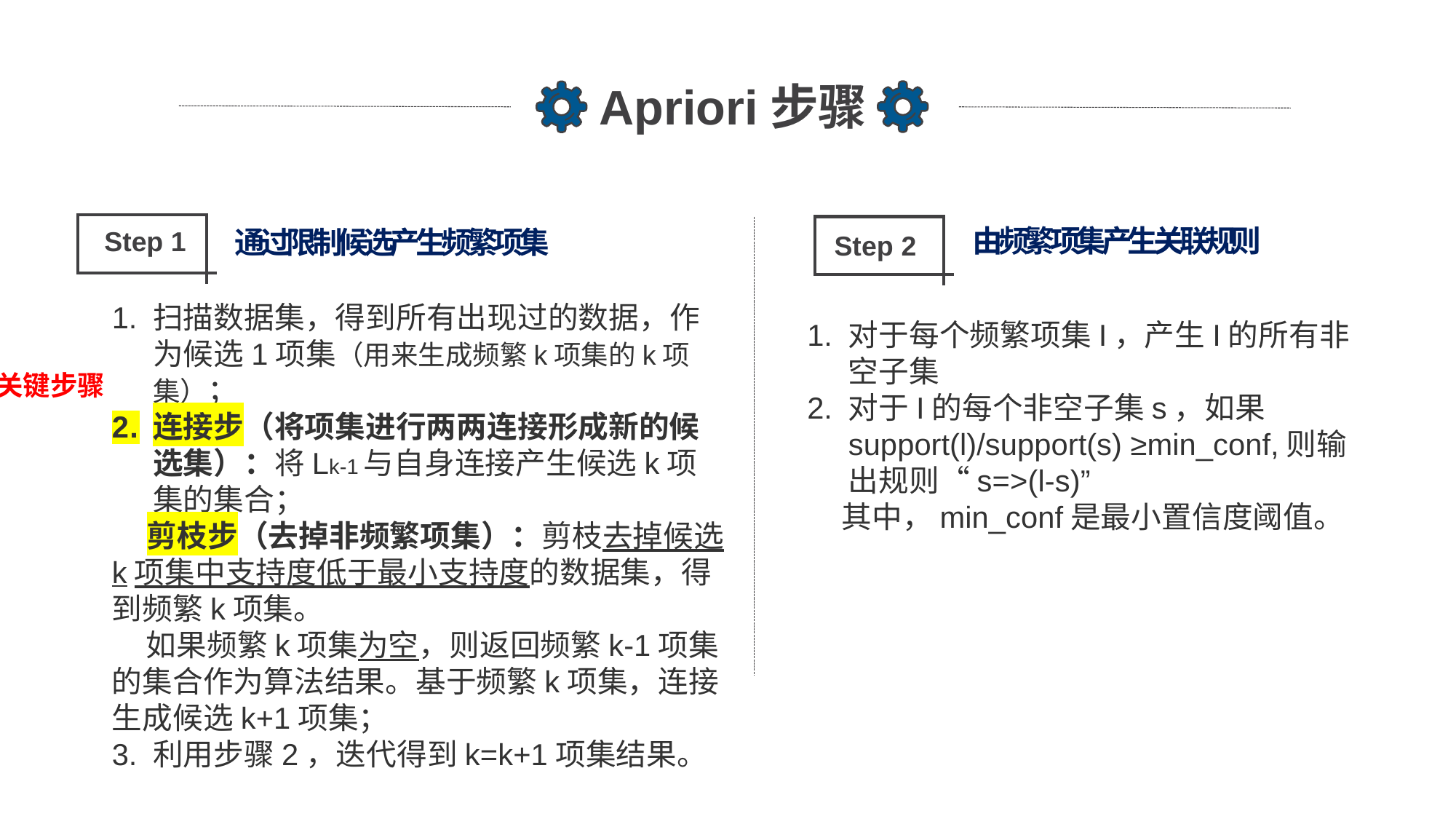

Apriori步骤

由频繁项集产生关联规则
通过限制候选产生频繁项集
Step 1
Step 2
扫描数据集，得到所有出现过的数据，作为候选1项集（用来生成频繁k项集的k项集）；
连接步（将项集进行两两连接形成新的候选集）：将Lk-1与自身连接产生候选k项集的集合；
    剪枝步（去掉非频繁项集）：剪枝去掉候选k项集中支持度低于最小支持度的数据集，得到频繁k项集。
    如果频繁k项集为空，则返回频繁k-1项集的集合作为算法结果。基于频繁k项集，连接生成候选k+1项集；
3. 利用步骤2，迭代得到k=k+1项集结果。
对于每个频繁项集I，产生I的所有非空子集
对于I的每个非空子集s，如果support(l)/support(s) ≥min_conf,则输出规则“s=>(l-s)”
    其中，min_conf是最小置信度阈值。
关键步骤